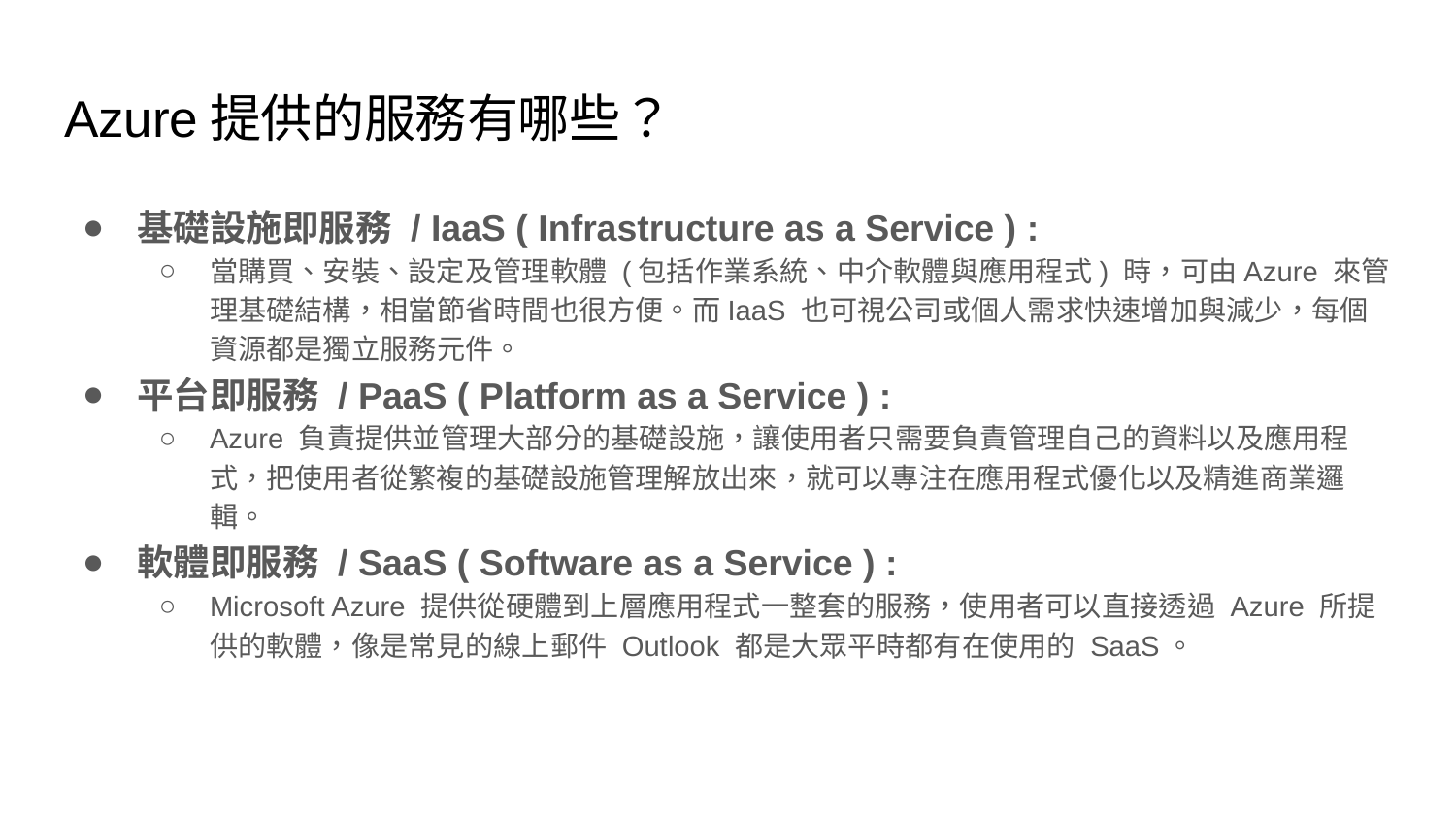

# Azure提供的服務有哪些？
基礎設施即服務 / IaaS ( Infrastructure as a Service ) :
當購買、安裝、設定及管理軟體 (包括作業系統、中介軟體與應用程式) 時，可由Azure 來管理基礎結構，相當節省時間也很方便。而IaaS 也可視公司或個人需求快速增加與減少，每個資源都是獨立服務元件。
平台即服務 / PaaS ( Platform as a Service ) :
Azure 負責提供並管理大部分的基礎設施，讓使用者只需要負責管理自己的資料以及應用程式，把使用者從繁複的基礎設施管理解放出來，就可以專注在應用程式優化以及精進商業邏輯。
軟體即服務 / SaaS ( Software as a Service ) :
Microsoft Azure 提供從硬體到上層應用程式一整套的服務，使用者可以直接透過 Azure 所提供的軟體，像是常見的線上郵件 Outlook 都是大眾平時都有在使用的 SaaS。